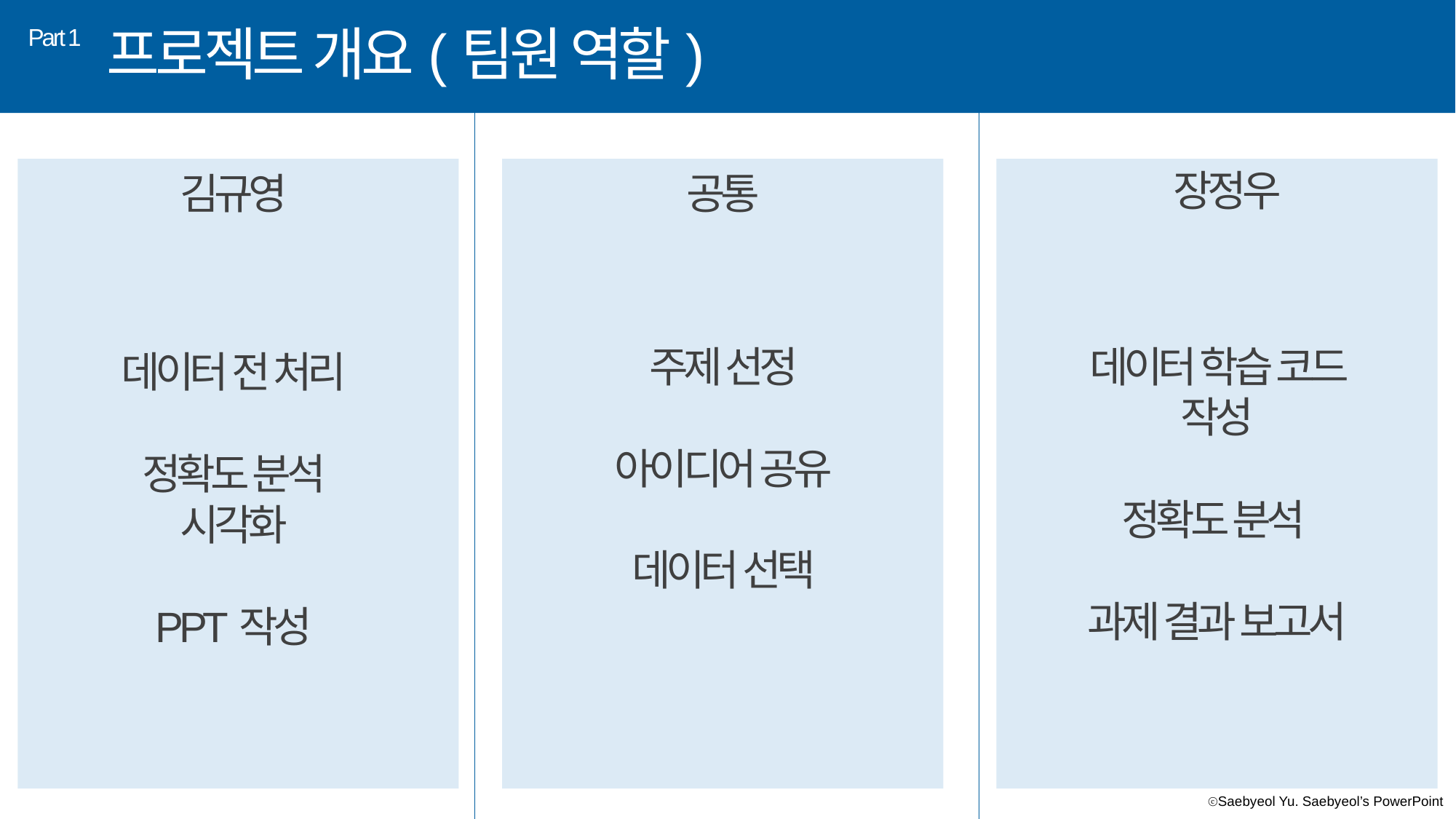

프로젝트 개요(팀원 역할)
Part 1

장정우

김규영
공통
주제 선정

아이디어 공유

데이터 선택
데이터 학습 코드 작성

정확도 분석

과제 결과 보고서
데이터 전 처리

정확도 분석
시각화

PPT작성